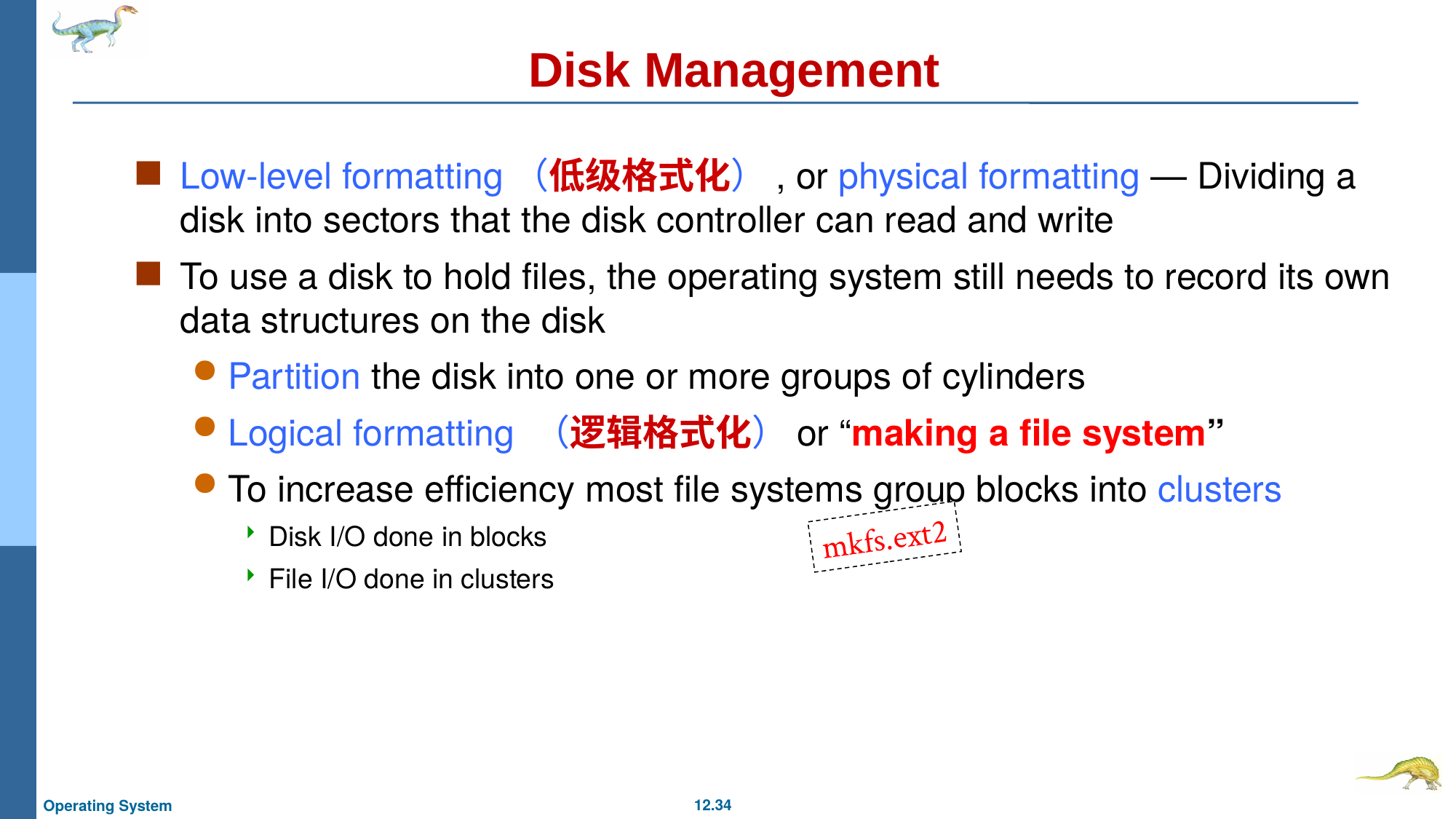

# Disk Management
Low-level formatting（低级格式化）, or physical formatting — Dividing a disk into sectors that the disk controller can read and write
To use a disk to hold files, the operating system still needs to record its own data structures on the disk
Partition the disk into one or more groups of cylinders
Logical formatting （逻辑格式化）or “making a file system”
To increase efficiency most file systems group blocks into clusters
Disk I/O done in blocks
File I/O done in clusters
mkfs.ext2